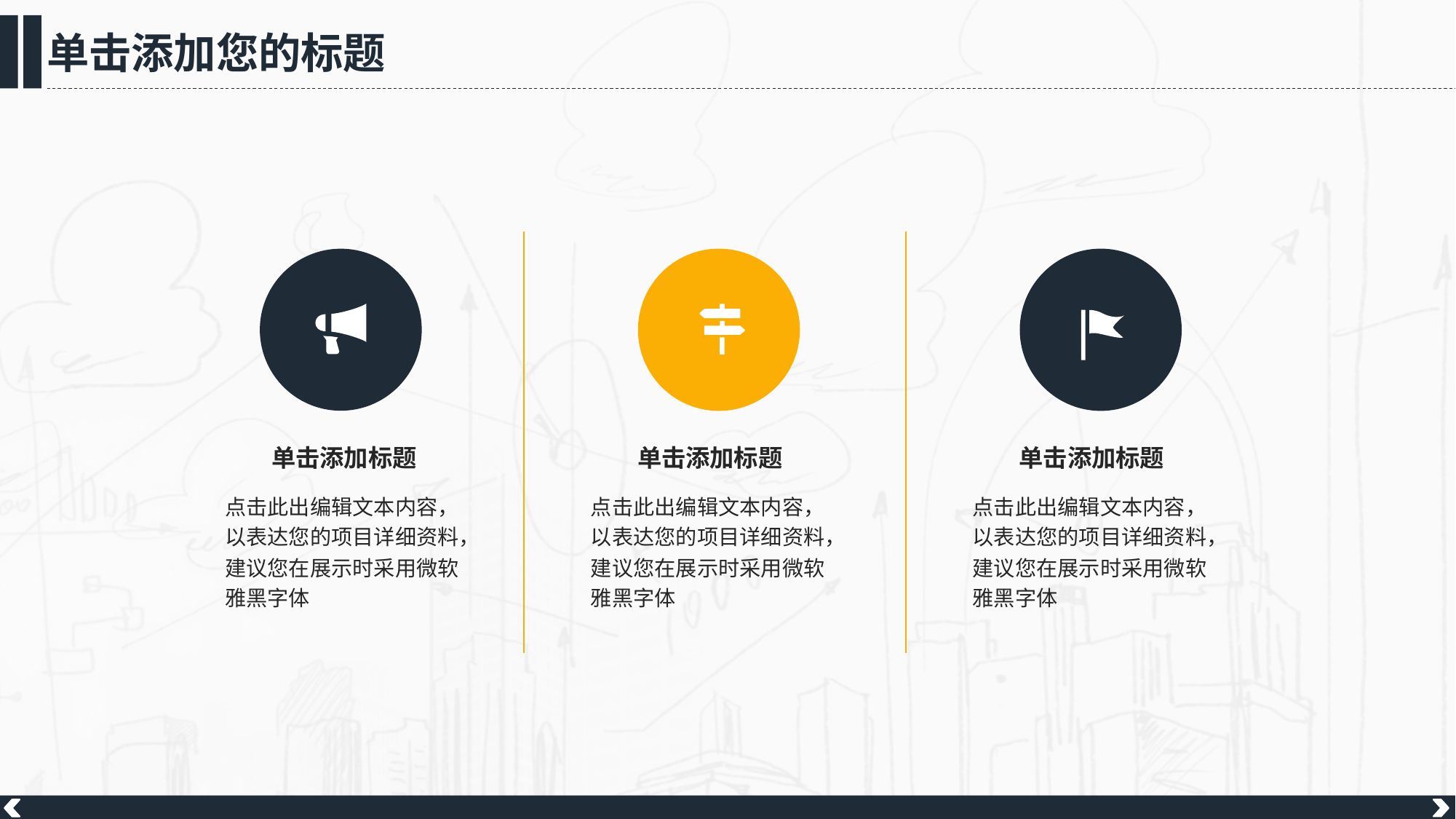

单击添加标题
单击添加标题
单击添加标题
点击此出编辑文本内容，以表达您的项目详细资料，建议您在展示时采用微软雅黑字体
点击此出编辑文本内容，以表达您的项目详细资料，建议您在展示时采用微软雅黑字体
点击此出编辑文本内容，以表达您的项目详细资料，建议您在展示时采用微软雅黑字体